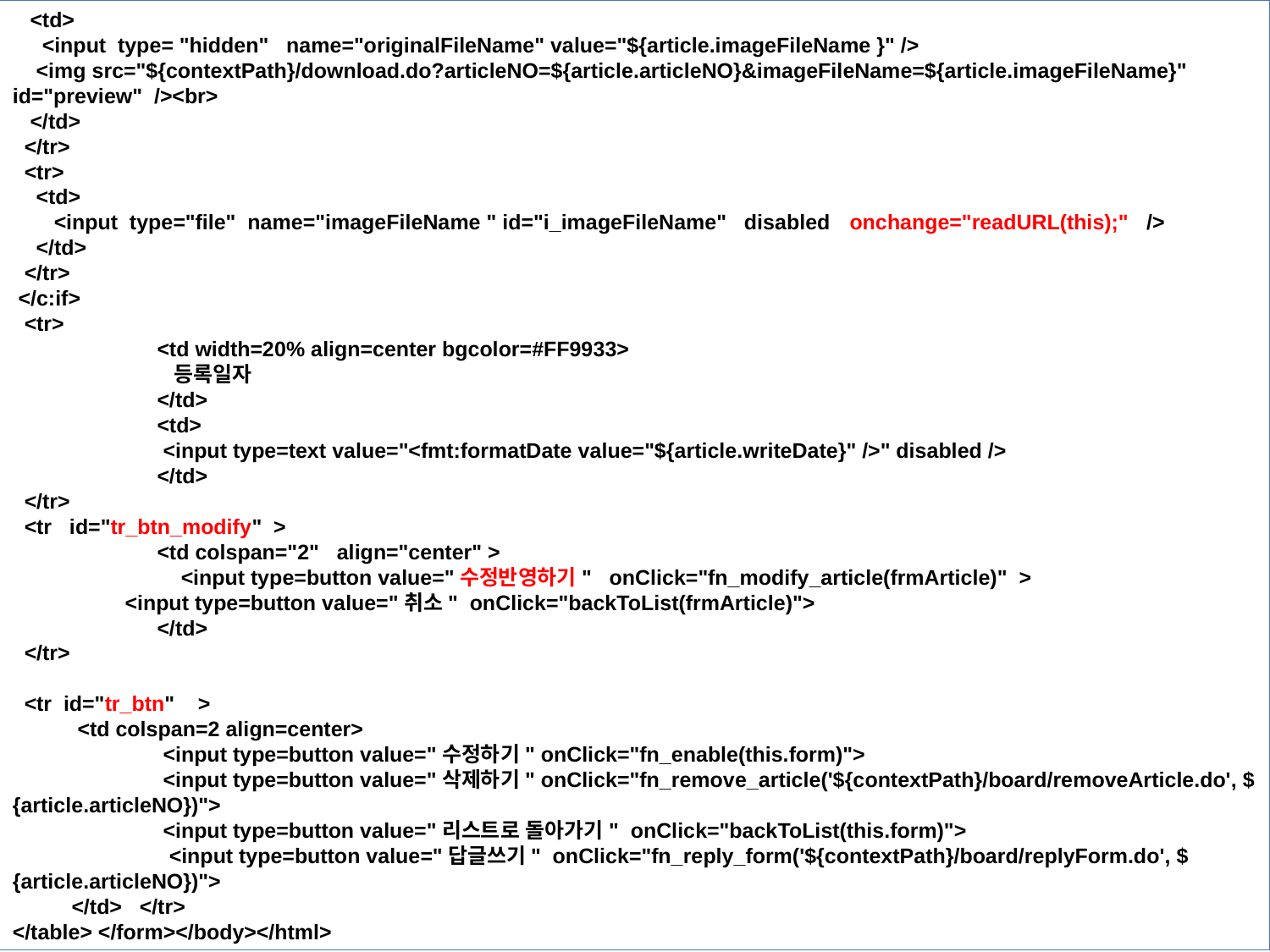

<td>
     <input  type= "hidden"   name="originalFileName" value="${article.imageFileName }" />
    <img src="${contextPath}/download.do?articleNO=${article.articleNO}&imageFileName=${article.imageFileName}" id="preview"  /><br>
   </td>
  </tr>
  <tr>
    <td>
       <input  type="file"  name="imageFileName " id="i_imageFileName"   disabled   onchange="readURL(this);"   />
    </td>
  </tr>
 </c:if>
  <tr>
	   <td width=20% align=center bgcolor=#FF9933>
	      등록일자
	   </td>
	   <td>
	    <input type=text value="<fmt:formatDate value="${article.writeDate}" />" disabled />
	   </td>
  </tr>
  <tr   id="tr_btn_modify"  >
	   <td colspan="2"   align="center" >
	       <input type=button value="수정반영하기"   onClick="fn_modify_article(frmArticle)"  >
                   <input type=button value="취소"  onClick="backToList(frmArticle)">
	   </td>
  </tr>

  <tr  id="tr_btn"    >
           <td colspan=2 align=center>
	    <input type=button value="수정하기" onClick="fn_enable(this.form)">
	    <input type=button value="삭제하기" onClick="fn_remove_article('${contextPath}/board/removeArticle.do', ${article.articleNO})">
	    <input type=button value="리스트로 돌아가기"  onClick="backToList(this.form)">
	     <input type=button value="답글쓰기"  onClick="fn_reply_form('${contextPath}/board/replyForm.do', ${article.articleNO})">
          </td>   </tr>
</table> </form></body></html>
17장  모델2 방식으로 효율적으로 개발하기
17.4 모델2로 답변형 게시판 구현하기